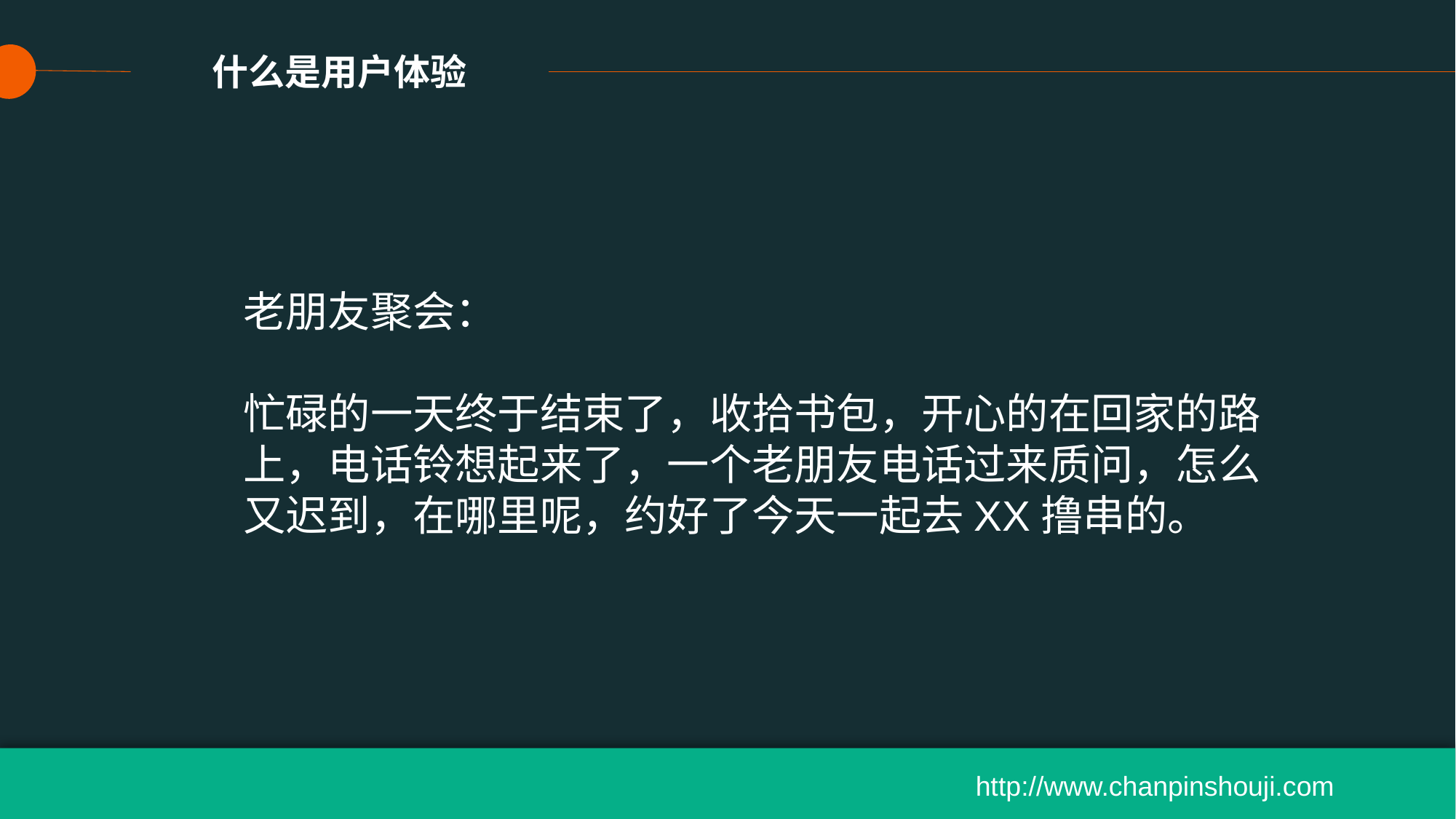

什么是用户体验
老朋友聚会：

忙碌的一天终于结束了，收拾书包，开心的在回家的路上，电话铃想起来了，一个老朋友电话过来质问，怎么又迟到，在哪里呢，约好了今天一起去XX撸串的。